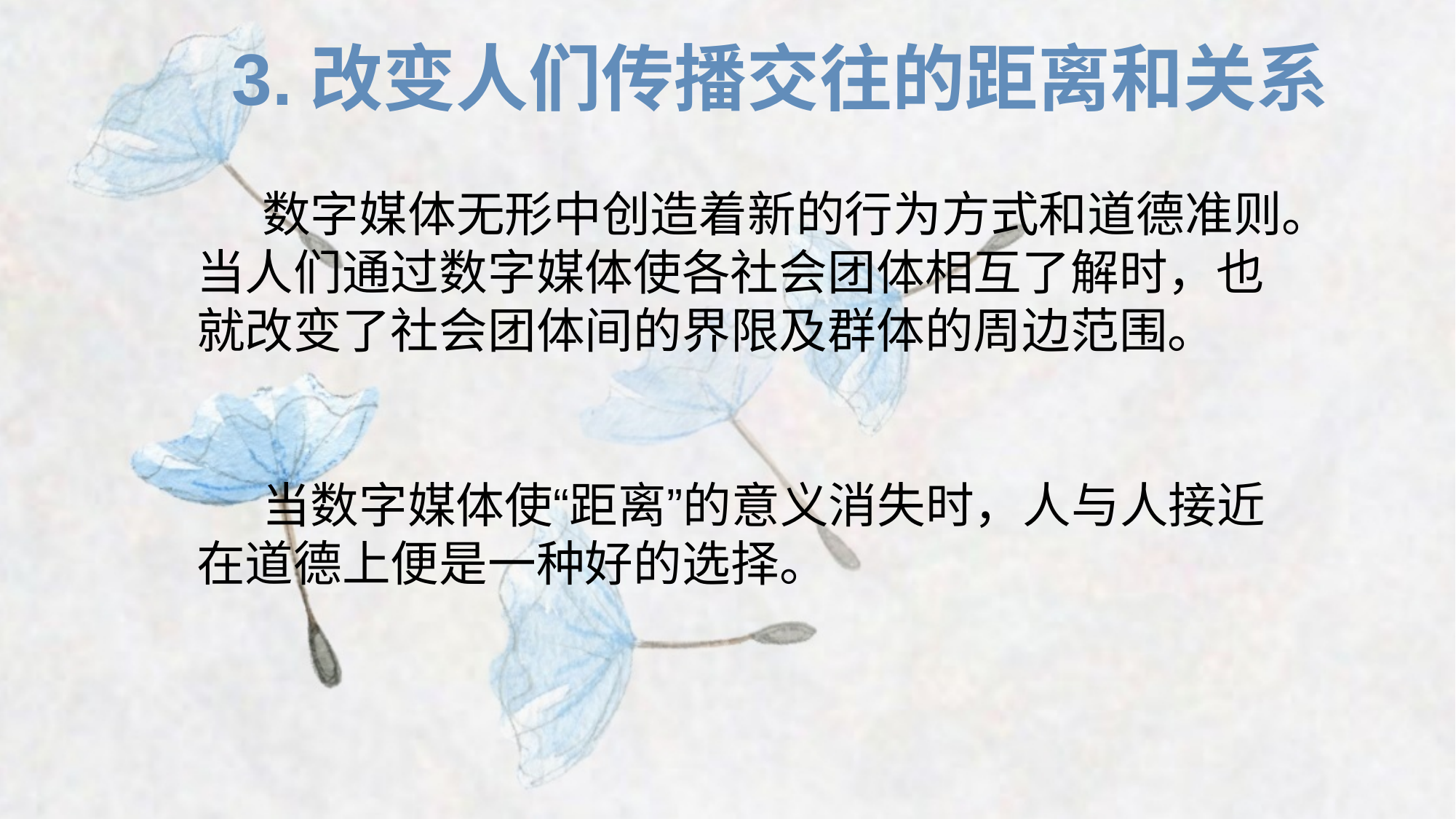

3.改变人们传播交往的距离和关系

    数字媒体无形中创造着新的行为方式和道德准则。当人们通过数字媒体使各社会团体相互了解时，也就改变了社会团体间的界限及群体的周边范围。

    当数字媒体使“距离”的意义消失时，人与人接近在道德上便是一种好的选择。